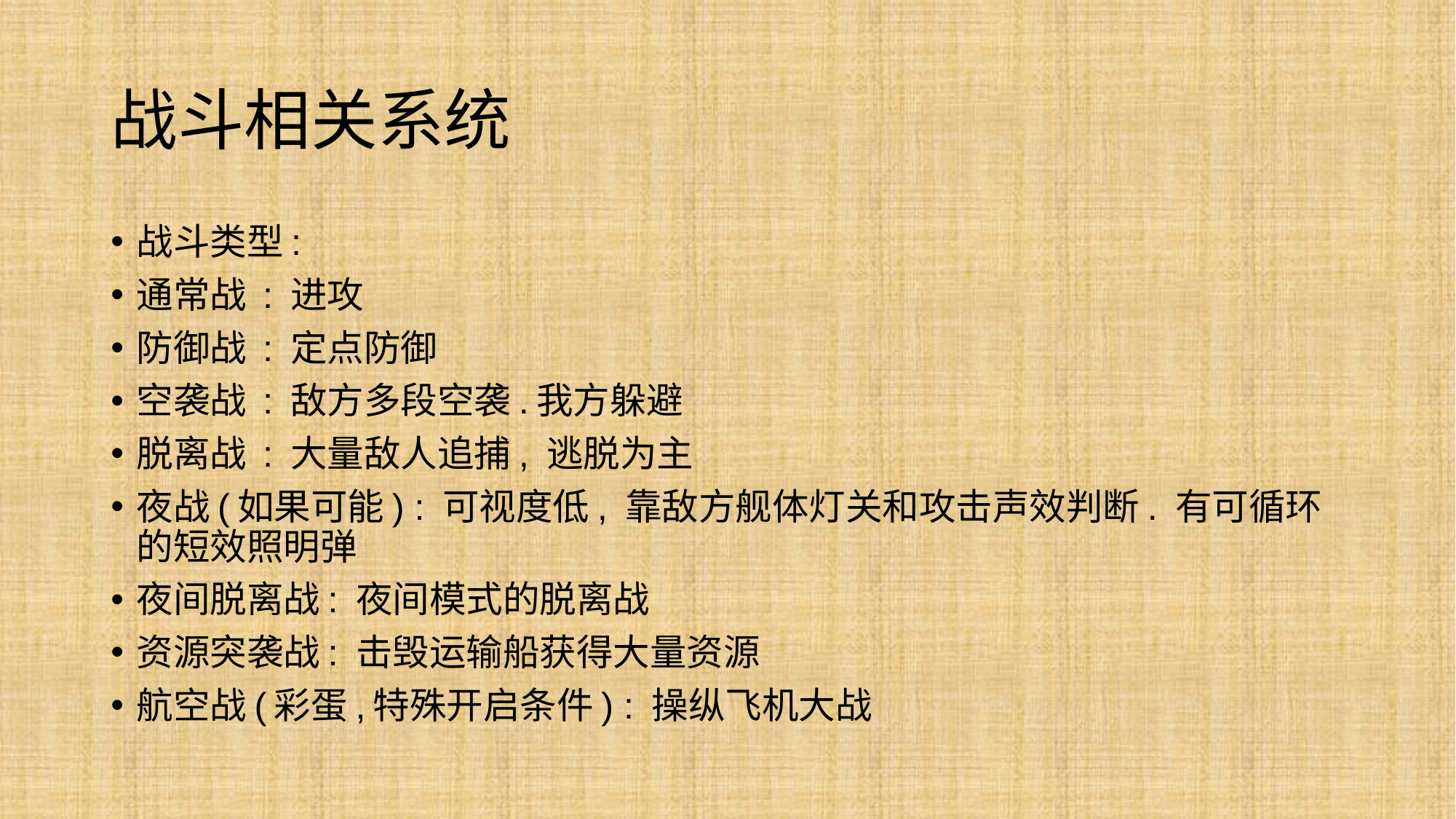

# 战斗相关系统
战斗类型:
通常战 : 进攻
防御战 : 定点防御
空袭战 : 敌方多段空袭.我方躲避
脱离战 : 大量敌人追捕, 逃脱为主
夜战(如果可能) : 可视度低, 靠敌方舰体灯关和攻击声效判断. 有可循环的短效照明弹
夜间脱离战: 夜间模式的脱离战
资源突袭战: 击毁运输船获得大量资源
航空战(彩蛋,特殊开启条件) : 操纵飞机大战